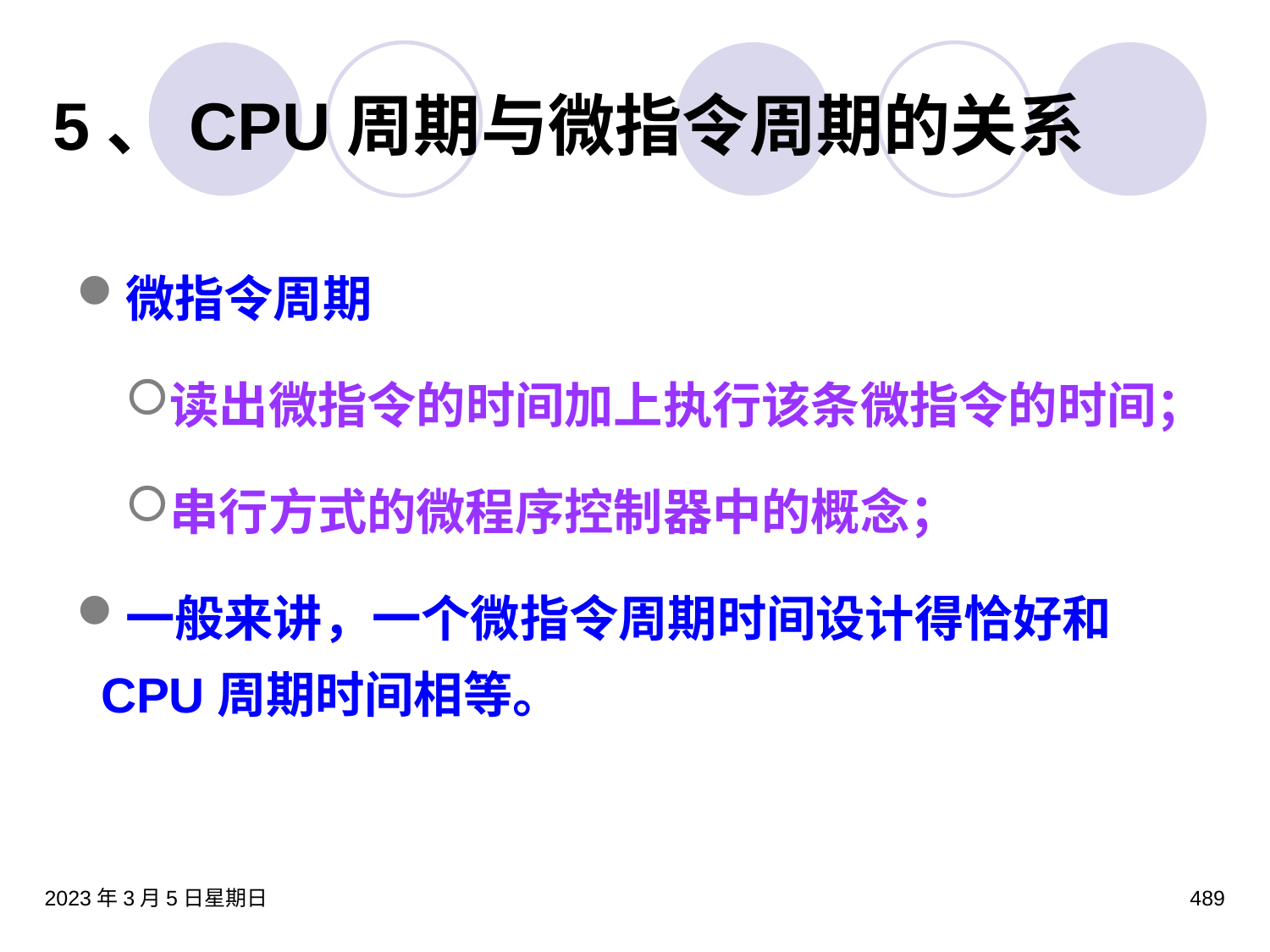

# 5、CPU周期与微指令周期的关系
微指令周期
读出微指令的时间加上执行该条微指令的时间；
串行方式的微程序控制器中的概念；
一般来讲，一个微指令周期时间设计得恰好和CPU周期时间相等。
2023年3月5日星期日
489